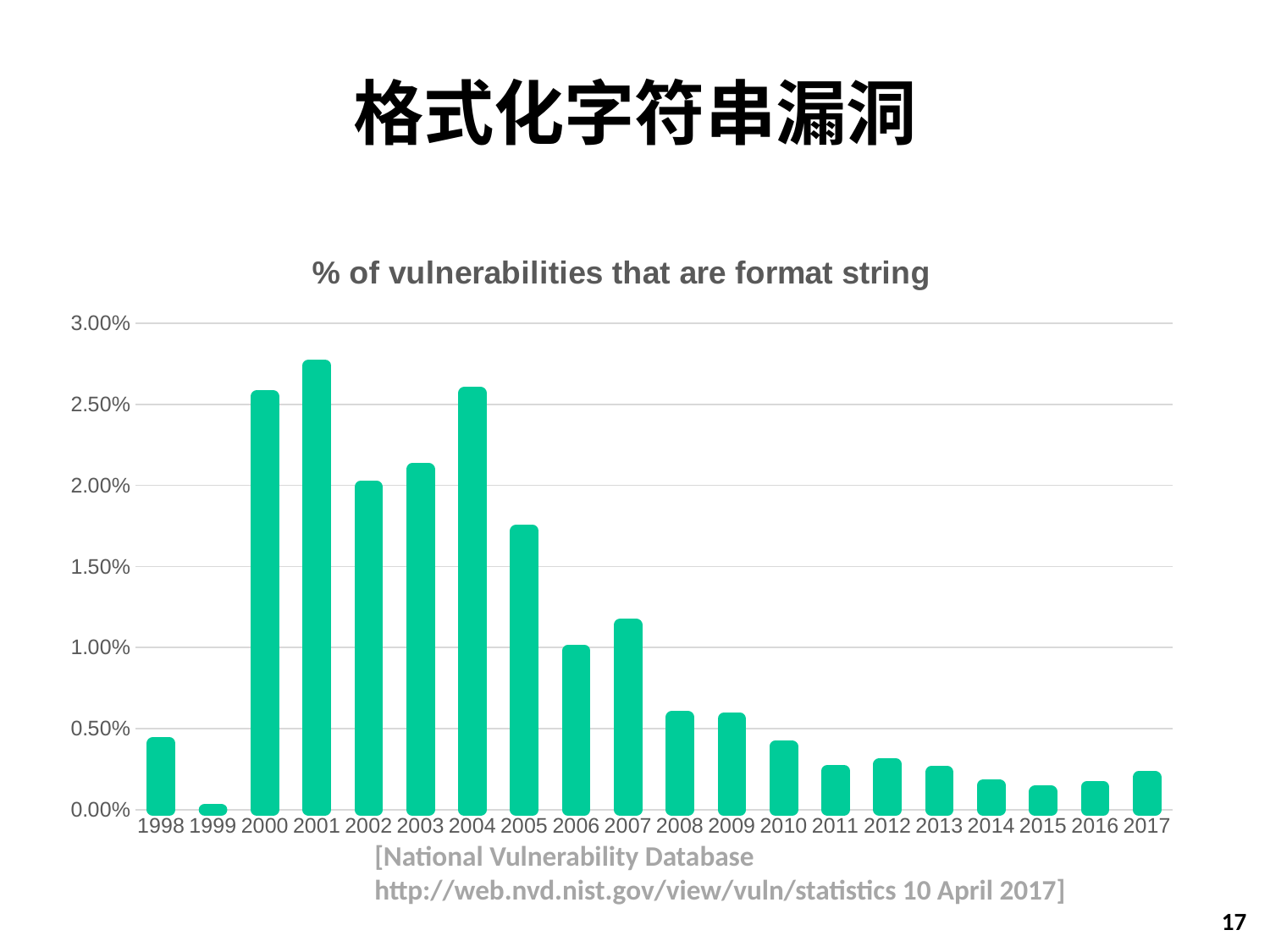

# 格式化字符串漏洞

### Chart: % of vulnerabilities that are format string

| Category | 系列 1 |
|---|---|
| 1998 | 0.0041 |
| 1999 | 0.0 |
| 2000 | 0.0255 |
| 2001 | 0.0274 |
| 2002 | 0.0199 |
| 2003 | 0.021 |
| 2004 | 0.0257 |
| 2005 | 0.0172 |
| 2006 | 0.0098 |
| 2007 | 0.0114 |
| 2008 | 0.0057 |
| 2009 | 0.0056 |
| 2010 | 0.0039 |
| 2011 | 0.0024 |
| 2012 | 0.0028 |
| 2013 | 0.0023 |
| 2014 | 0.0015 |
| 2015 | 0.0011 |
| 2016 | 0.0014 |
| 2017 | 0.002 |
[National Vulnerability Database http://web.nvd.nist.gov/view/vuln/statistics 10 April 2017]
17